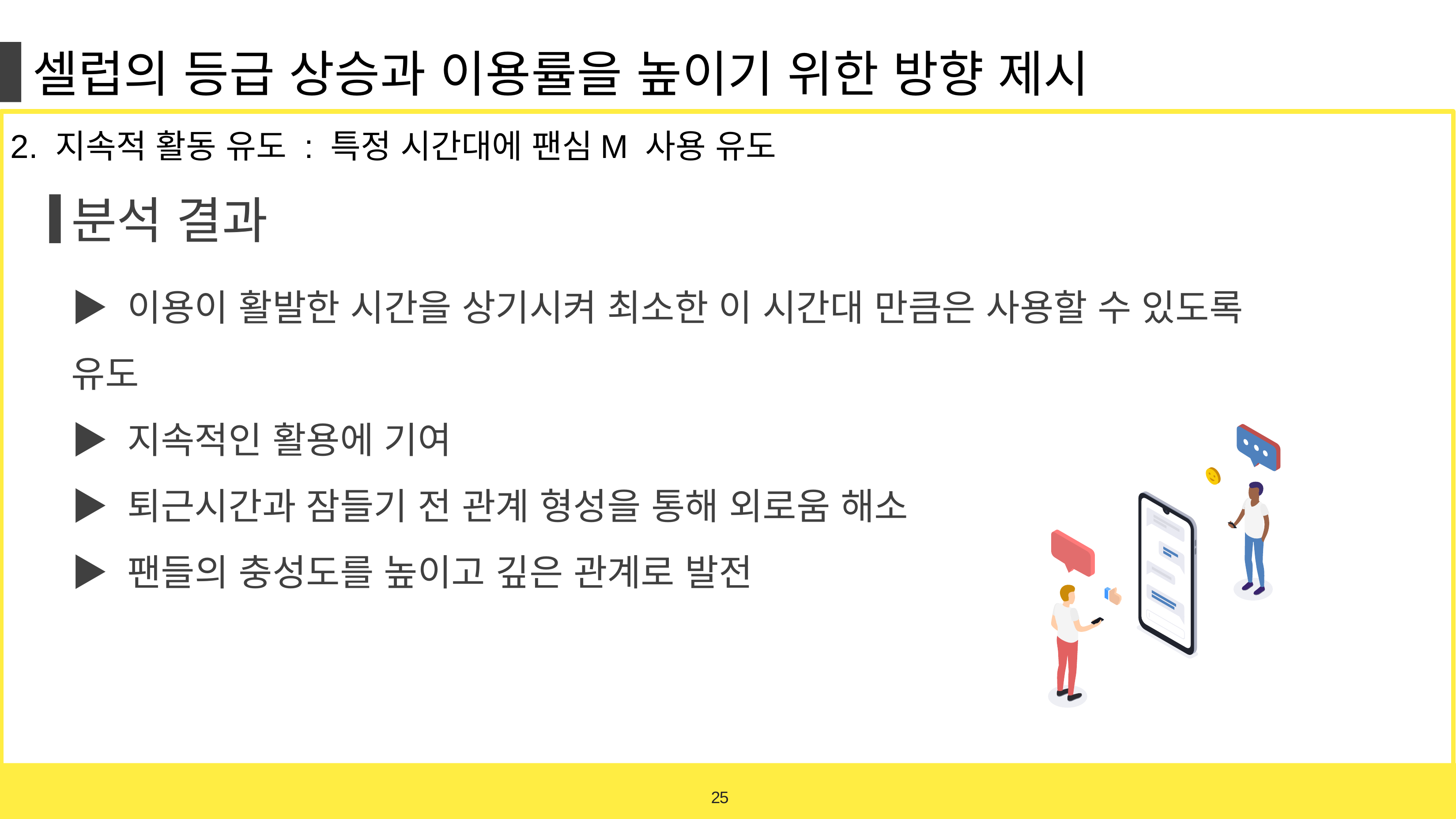

셀럽의 등급 상승과 이용률을 높이기 위한 방향 제시

2. 지속적 활동 유도 : 특정 시간대에 팬심M 사용 유도
분석 결과

▶ 이용이 활발한 시간을 상기시켜 최소한 이 시간대 만큼은 사용할 수 있도록 유도
▶ 지속적인 활용에 기여
▶ 퇴근시간과 잠들기 전 관계 형성을 통해 외로움 해소
▶ 팬들의 충성도를 높이고 깊은 관계로 발전